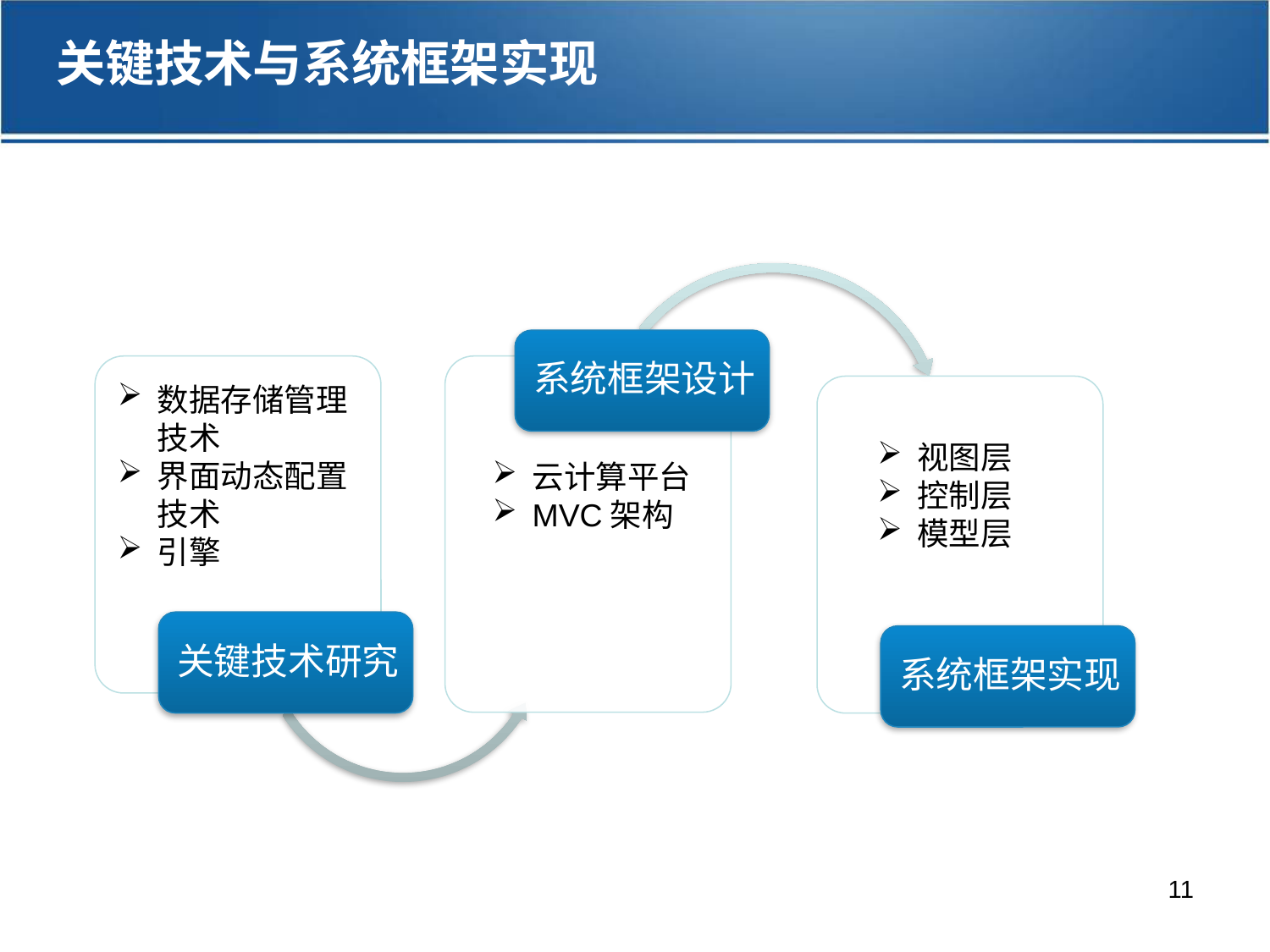

关键技术与系统框架实现
关键技术研究
系统框架设计
系统框架实现
数据存储管理技术
界面动态配置技术
引擎
视图层
控制层
模型层
云计算平台
MVC架构
11